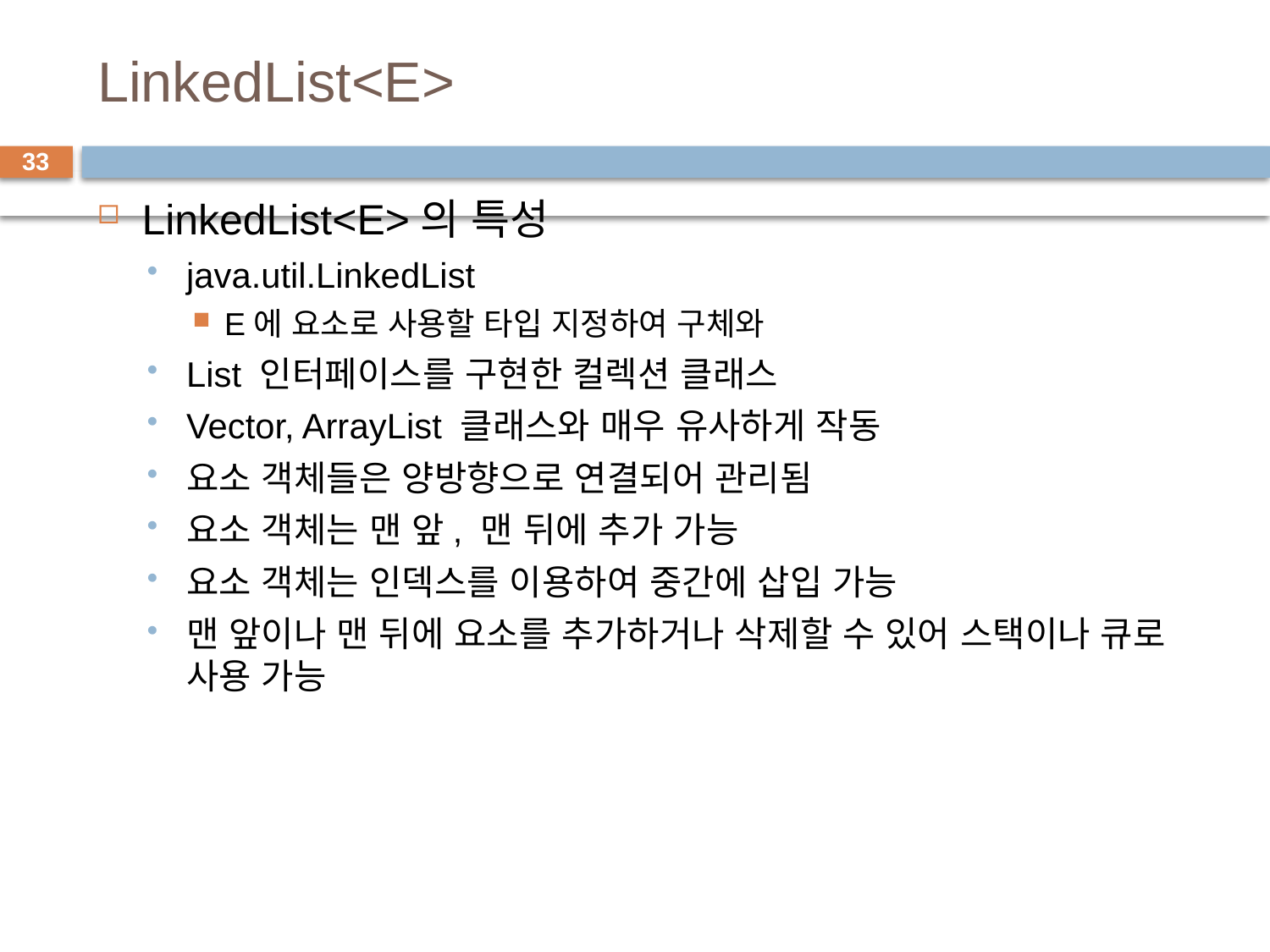

# LinkedList<E>
33
LinkedList<E>의 특성
java.util.LinkedList
E에 요소로 사용할 타입 지정하여 구체와
List 인터페이스를 구현한 컬렉션 클래스
Vector, ArrayList 클래스와 매우 유사하게 작동
요소 객체들은 양방향으로 연결되어 관리됨
요소 객체는 맨 앞, 맨 뒤에 추가 가능
요소 객체는 인덱스를 이용하여 중간에 삽입 가능
맨 앞이나 맨 뒤에 요소를 추가하거나 삭제할 수 있어 스택이나 큐로 사용 가능